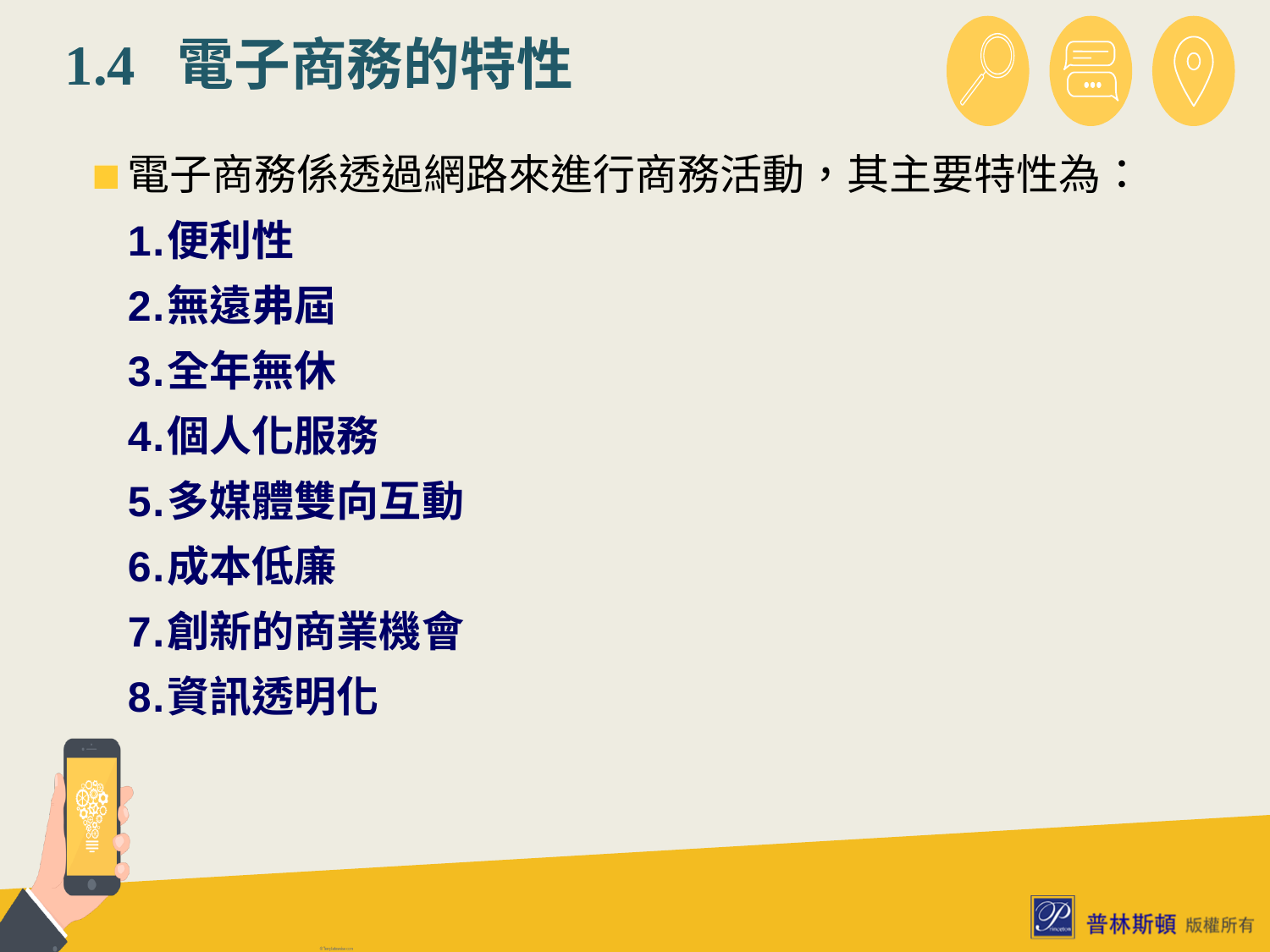

# 1.4  電子商務的特性
電子商務係透過網路來進行商務活動，其主要特性為：
便利性
無遠弗屆
全年無休
個人化服務
多媒體雙向互動
成本低廉
創新的商業機會
資訊透明化